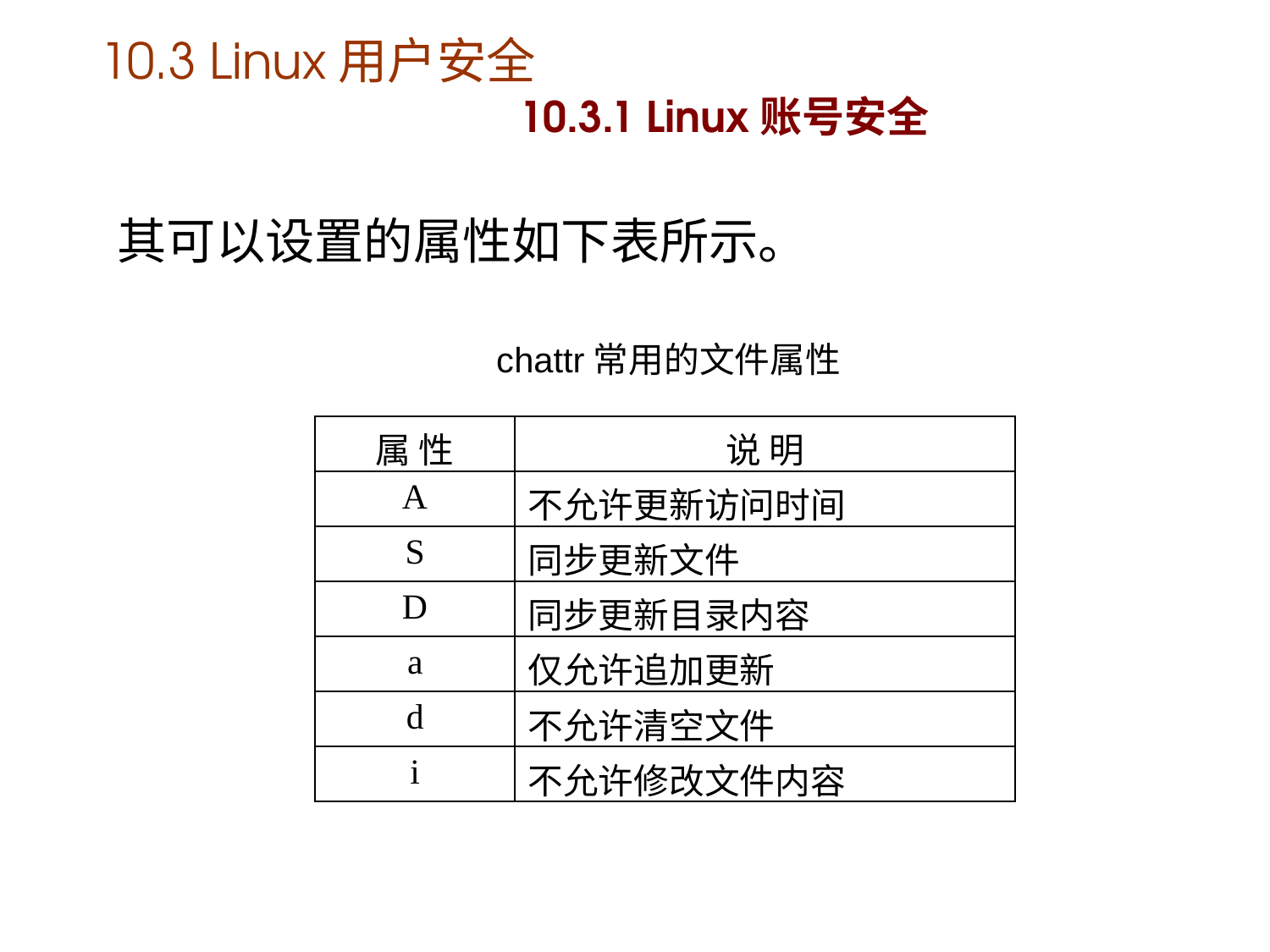

# 10.3 Linux用户安全 10.3.1 Linux账号安全
其可以设置的属性如下表所示。
chattr常用的文件属性
| 属 性 | 说 明 |
| --- | --- |
| A | 不允许更新访问时间 |
| S | 同步更新文件 |
| D | 同步更新目录内容 |
| a | 仅允许追加更新 |
| d | 不允许清空文件 |
| i | 不允许修改文件内容 |